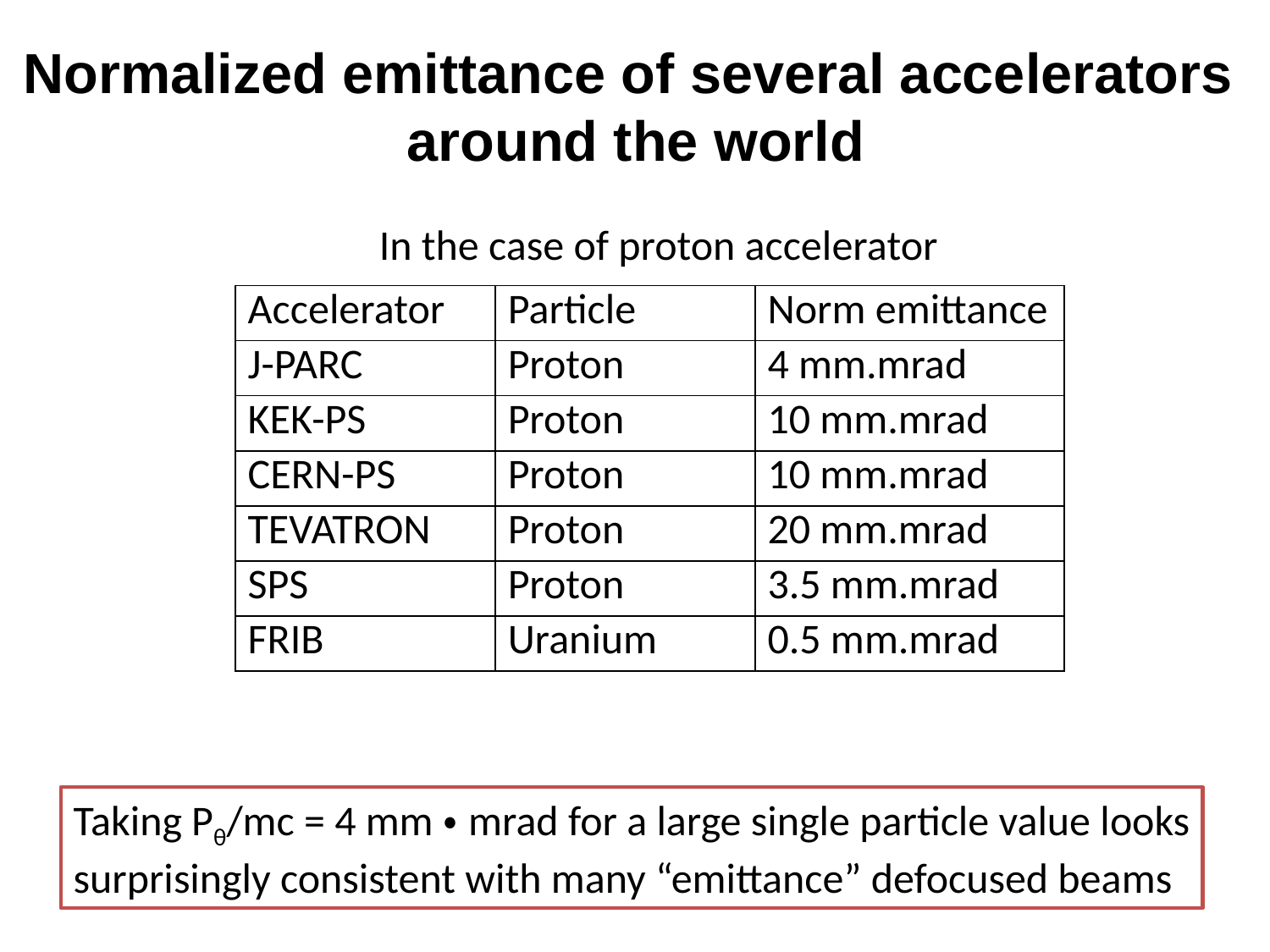

Normalized emittance of several accelerators
around the world
In the case of proton accelerator
| Accelerator | Particle | Norm emittance |
| --- | --- | --- |
| J-PARC | Proton | 4 mm.mrad |
| KEK-PS | Proton | 10 mm.mrad |
| CERN-PS | Proton | 10 mm.mrad |
| TEVATRON | Proton | 20 mm.mrad |
| SPS | Proton | 3.5 mm.mrad |
| FRIB | Uranium | 0.5 mm.mrad |
Taking Pθ/mc = 4 mm・mrad for a large single particle value looks
surprisingly consistent with many “emittance” defocused beams